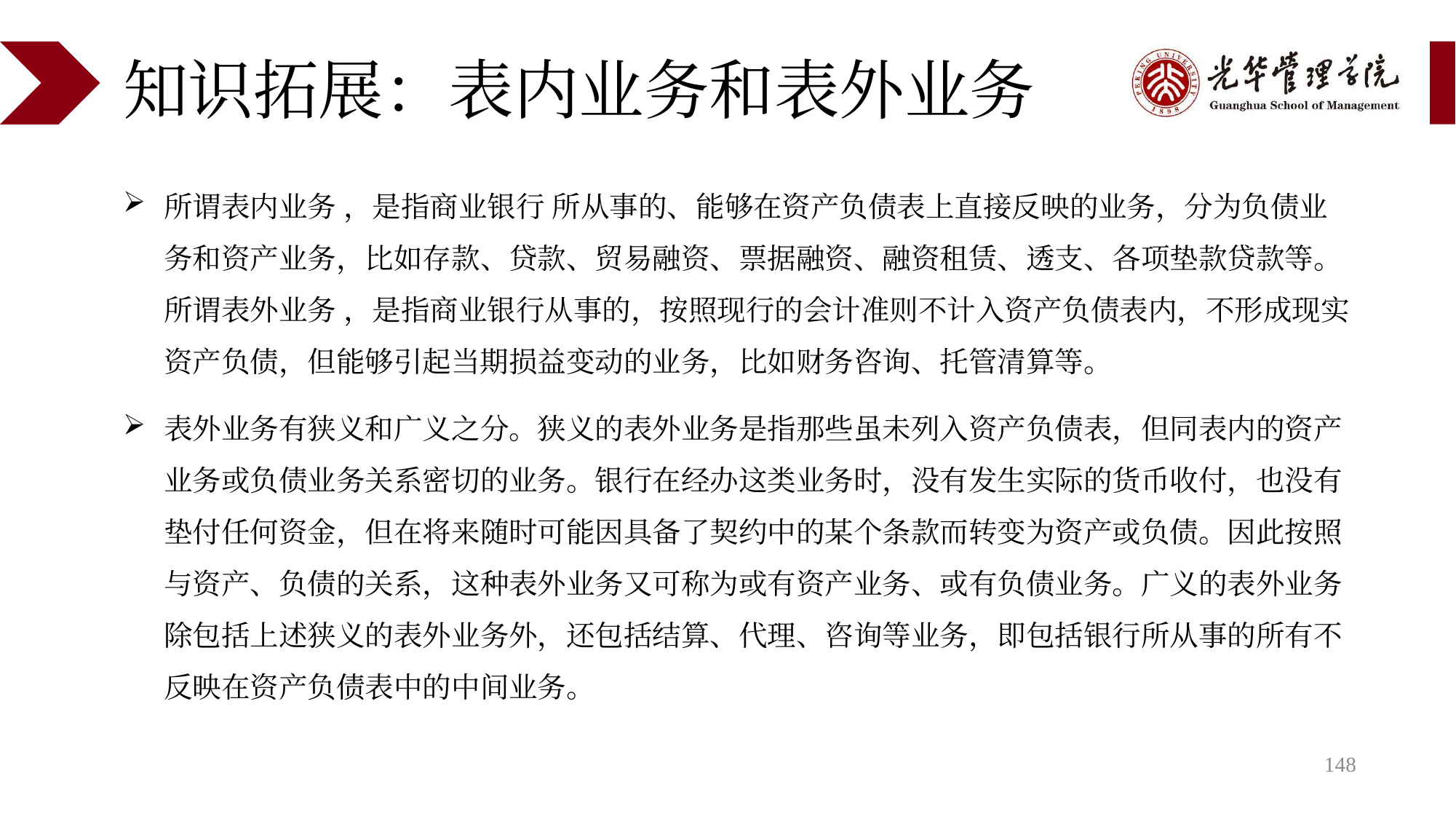

# 知识拓展：表内业务和表外业务
所谓表内业务 ，是指商业银行 所从事的、能够在资产负债表上直接反映的业务，分为负债业务和资产业务，比如存款、贷款、贸易融资、票据融资、融资租赁、透支、各项垫款贷款等。所谓表外业务 ，是指商业银行从事的，按照现行的会计准则不计入资产负债表内，不形成现实资产负债，但能够引起当期损益变动的业务，比如财务咨询、托管清算等。
表外业务有狭义和广义之分。狭义的表外业务是指那些虽未列入资产负债表，但同表内的资产业务或负债业务关系密切的业务。银行在经办这类业务时，没有发生实际的货币收付，也没有垫付任何资金，但在将来随时可能因具备了契约中的某个条款而转变为资产或负债。因此按照与资产、负债的关系，这种表外业务又可称为或有资产业务、或有负债业务。广义的表外业务除包括上述狭义的表外业务外，还包括结算、代理、咨询等业务，即包括银行所从事的所有不反映在资产负债表中的中间业务。

148